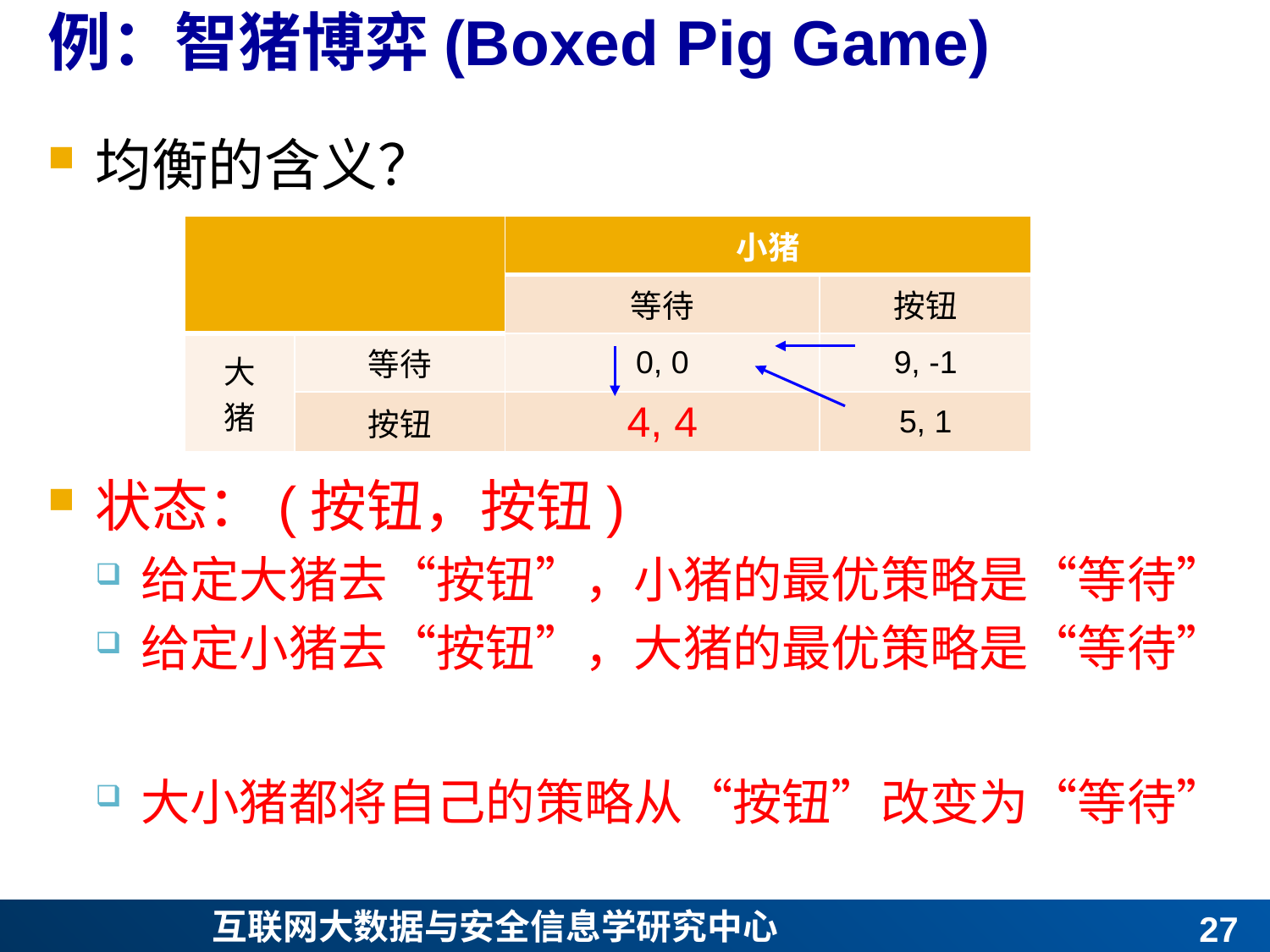

# 例：智猪博弈(Boxed Pig Game)
均衡的含义？

状态：(按钮，按钮)
给定大猪去“按钮”，小猪的最优策略是“等待”
给定小猪去“按钮”，大猪的最优策略是“等待”

大小猪都将自己的策略从“按钮”改变为“等待”
|  |  | 小猪 |  |
| --- | --- | --- | --- |
|  |  | 等待 | 按钮 |
| 大 猪 | 等待 | 0, 0 | 9, -1 |
|  | 按钮 | 4, 4 | 5, 1 |
27